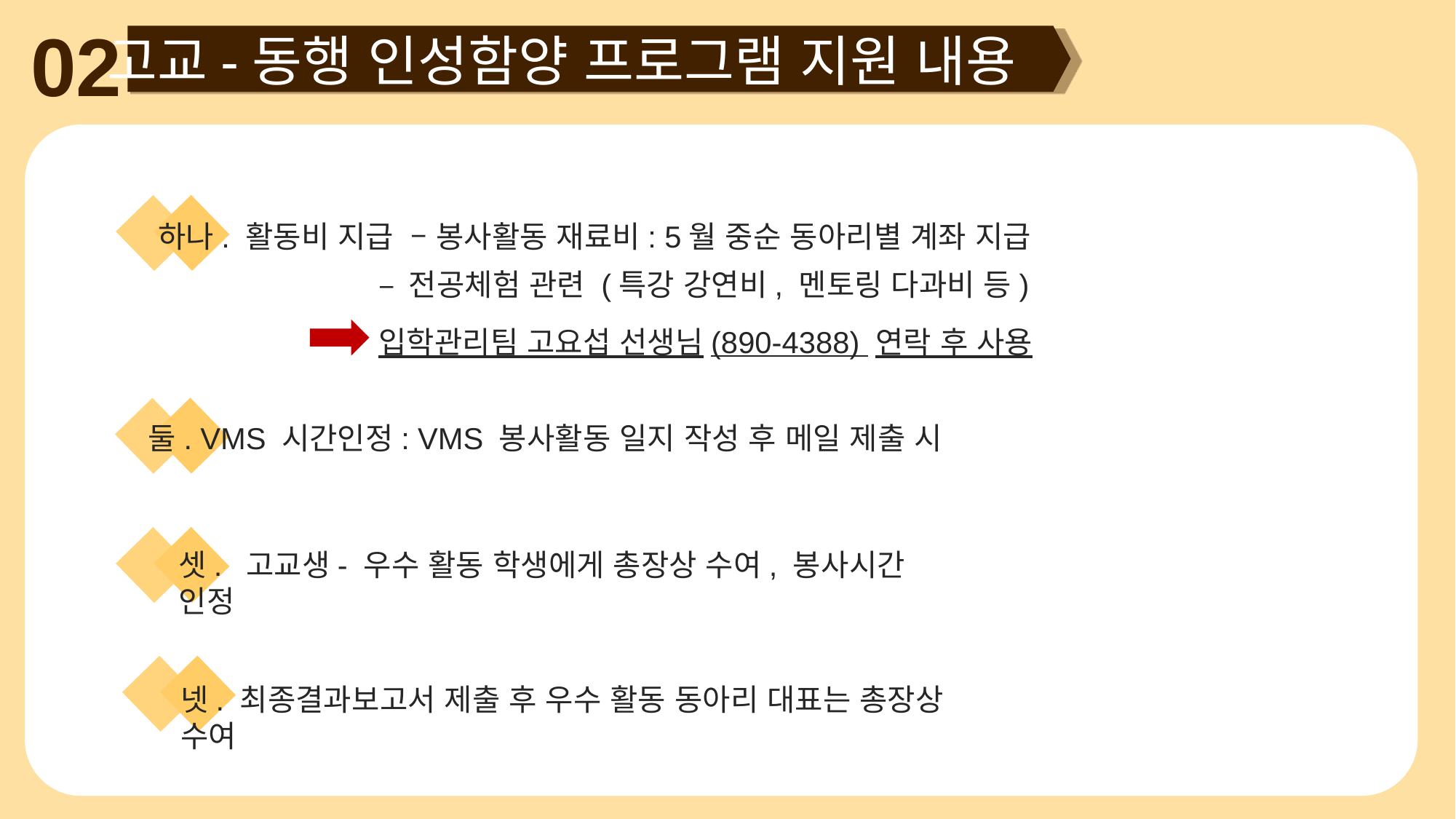

02
고교-동행 인성함양 프로그램 지원 내용

하나. 활동비 지급  – 봉사활동 재료비: 5월 중순 동아리별 계좌 지급
– 전공체험 관련 (특강 강연비, 멘토링 다과비 등)
입학관리팀 고요섭 선생님(890-4388) 연락 후 사용

둘. VMS 시간인정: VMS 봉사활동 일지 작성 후 메일 제출 시

셋.  고교생- 우수 활동 학생에게 총장상 수여, 봉사시간 인정

넷. 최종결과보고서 제출 후 우수 활동 동아리 대표는 총장상 수여